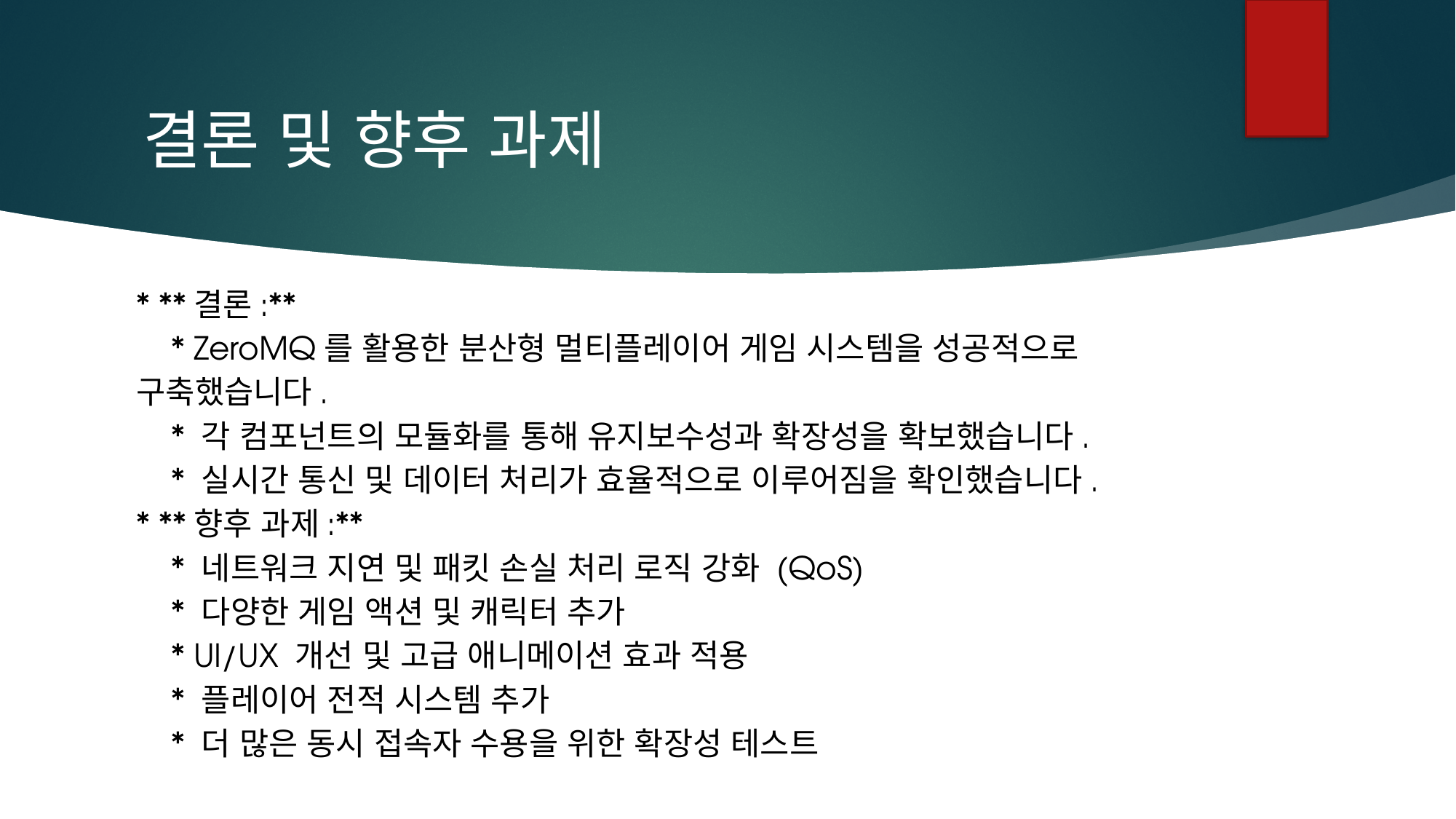

# 결론 및 향후 과제

* **결론:**
    * ZeroMQ를 활용한 분산형 멀티플레이어 게임 시스템을 성공적으로 구축했습니다.
    * 각 컴포넌트의 모듈화를 통해 유지보수성과 확장성을 확보했습니다.
    * 실시간 통신 및 데이터 처리가 효율적으로 이루어짐을 확인했습니다.
* **향후 과제:**
    * 네트워크 지연 및 패킷 손실 처리 로직 강화 (QoS)
    * 다양한 게임 액션 및 캐릭터 추가
    * UI/UX 개선 및 고급 애니메이션 효과 적용
    * 플레이어 전적 시스템 추가
    * 더 많은 동시 접속자 수용을 위한 확장성 테스트